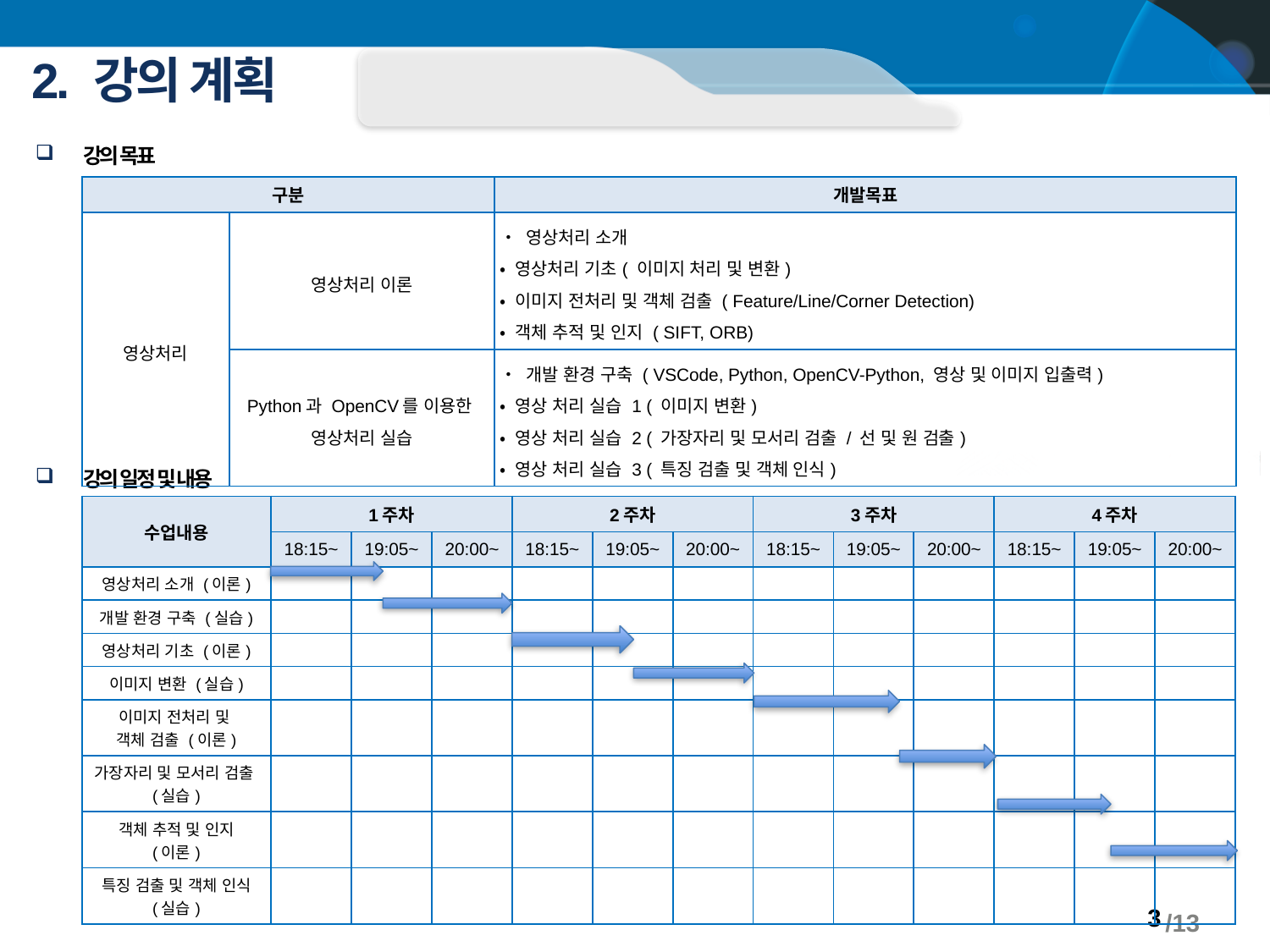

# 2. 강의 계획
강의 목표

강의 일정 및 내용

| 구분 |  | 개발목표 |
| --- | --- | --- |
| 영상처리 | 영상처리 이론 | • 영상처리 소개 • 영상처리 기초( 이미지 처리 및 변환) • 이미지 전처리 및 객체 검출 ( Feature/Line/Corner Detection) • 객체 추적 및 인지 ( SIFT, ORB) |
|  | Python과 OpenCV를 이용한 영상처리 실습 | • 개발 환경 구축 ( VSCode, Python, OpenCV-Python, 영상 및 이미지 입출력) • 영상 처리 실습 1 ( 이미지 변환) • 영상 처리 실습 2 ( 가장자리 및 모서리 검출 / 선 및 원 검출) • 영상 처리 실습 3 ( 특징 검출 및 객체 인식) |
| 수업내용 | 1주차 |  |  | 2주차 |  |  | 3주차 |  |  | 4주차 |  |  |
| --- | --- | --- | --- | --- | --- | --- | --- | --- | --- | --- | --- | --- |
|  | 18:15~ | 19:05~ | 20:00~ | 18:15~ | 19:05~ | 20:00~ | 18:15~ | 19:05~ | 20:00~ | 18:15~ | 19:05~ | 20:00~ |
| 영상처리 소개 (이론) |  |  |  |  |  |  |  |  |  |  |  |  |
| 개발 환경 구축 (실습) |  |  |  |  |  |  |  |  |  |  |  |  |
| 영상처리 기초 (이론) |  |  |  |  |  |  |  |  |  |  |  |  |
| 이미지 변환 (실습) |  |  |  |  |  |  |  |  |  |  |  |  |
| 이미지 전처리 및 객체 검출 (이론) |  |  |  |  |  |  |  |  |  |  |  |  |
| 가장자리 및 모서리 검출(실습) |  |  |  |  |  |  |  |  |  |  |  |  |
| 객체 추적 및 인지 (이론) |  |  |  |  |  |  |  |  |  |  |  |  |
| 특징 검출 및 객체 인식 (실습) |  |  |  |  |  |  |  |  |  |  |  |  |

3